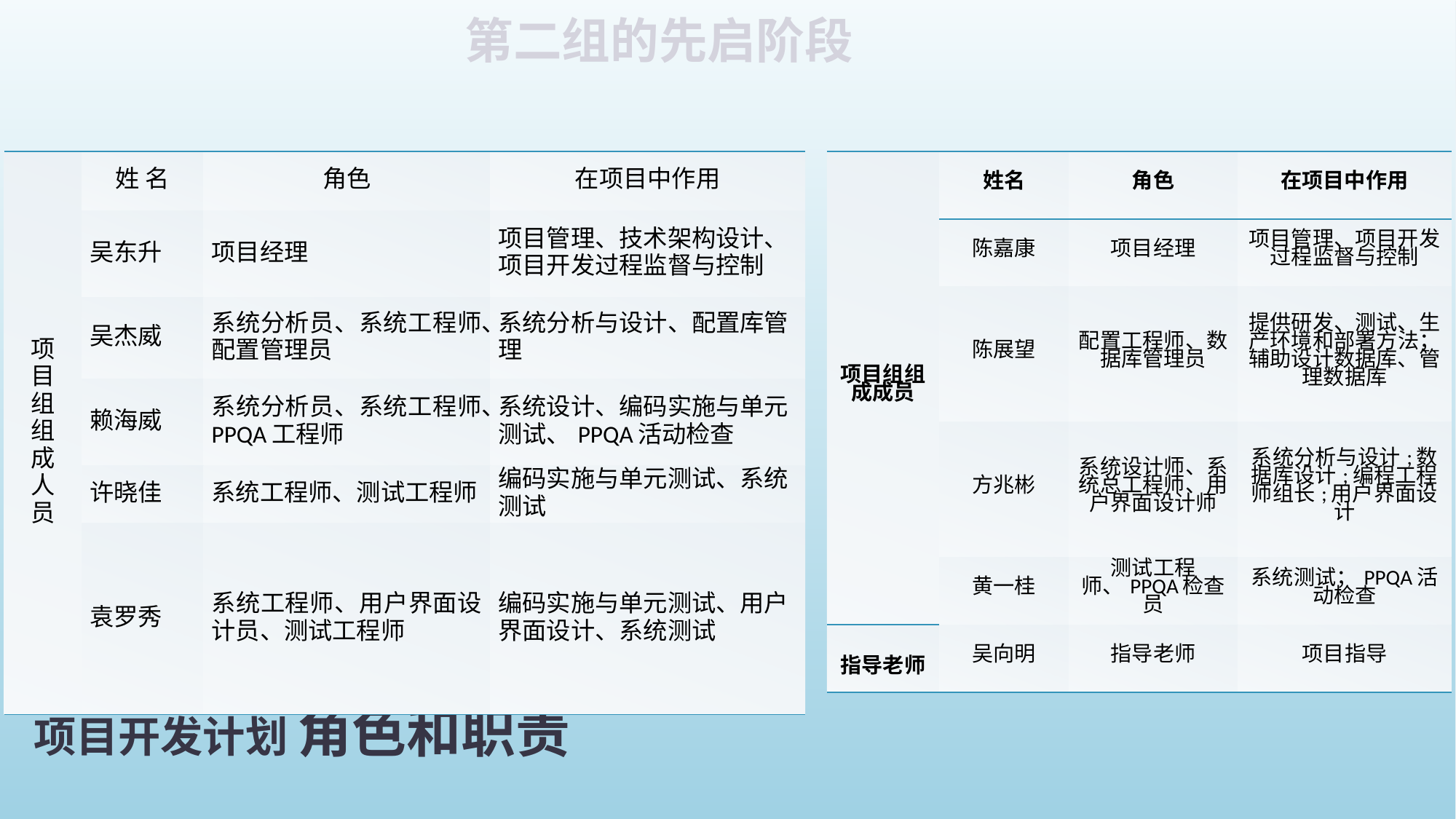

第二组的先启阶段
| 项 目 组 组 成 人 员 | 姓 名 | 角色 | 在项目中作用 |
| --- | --- | --- | --- |
|  | 吴东升 | 项目经理 | 项目管理、技术架构设计、项目开发过程监督与控制 |
|  | 吴杰威 | 系统分析员、系统工程师、配置管理员 | 系统分析与设计、配置库管理 |
|  | 赖海威 | 系统分析员、系统工程师、PPQA工程师 | 系统设计、编码实施与单元测试、PPQA活动检查 |
|  | 许晓佳 | 系统工程师、测试工程师 | 编码实施与单元测试、系统测试 |
|  | 袁罗秀 | 系统工程师、用户界面设计员、测试工程师 | 编码实施与单元测试、用户界面设计、系统测试 |
| 项目组组成成员 | 姓名 | 角色 | 在项目中作用 |
| --- | --- | --- | --- |
|  | 陈嘉康 | 项目经理 | 项目管理、项目开发过程监督与控制 |
|  | 陈展望 | 配置工程师、数据库管理员 | 提供研发、测试、生产环境和部署方法；辅助设计数据库、管理数据库 |
|  | 方兆彬 | 系统设计师、系统总工程师、用户界面设计师 | 系统分析与设计;数据库设计;编程工程师组长;用户界面设计 |
|  | 黄一桂 | 测试工程师、PPQA检查员 | 系统测试；PPQA活动检查 |
| 指导老师 | 吴向明 | 指导老师 | 项目指导 |
# 项目开发计划 角色和职责